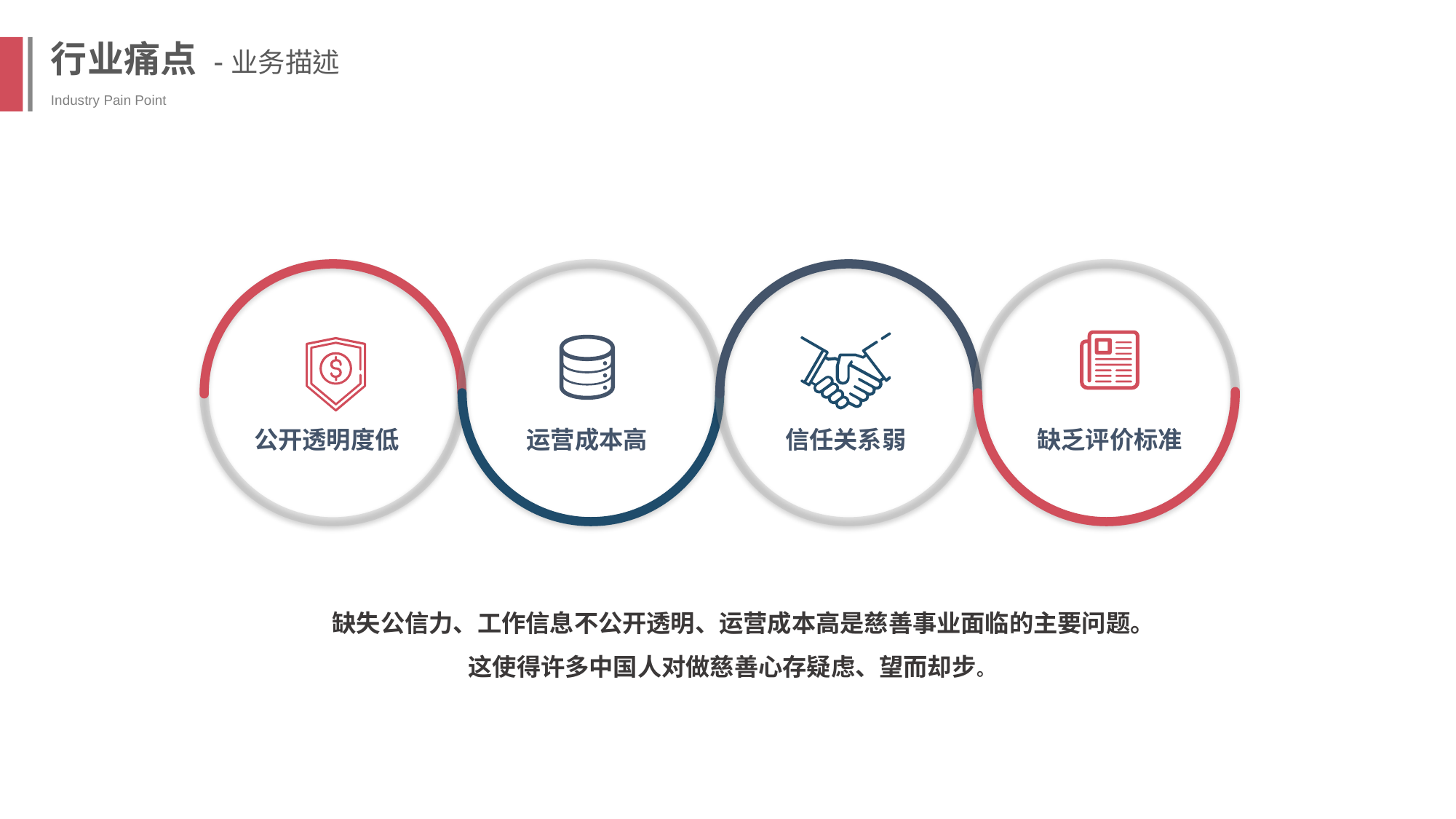

行业痛点 -业务描述
Industry Pain Point

公开透明度低
运营成本高
信任关系弱
缺乏评价标准
缺失公信力、工作信息不公开透明、运营成本高是慈善事业面临的主要问题。这使得许多中国人对做慈善心存疑虑、望而却步。